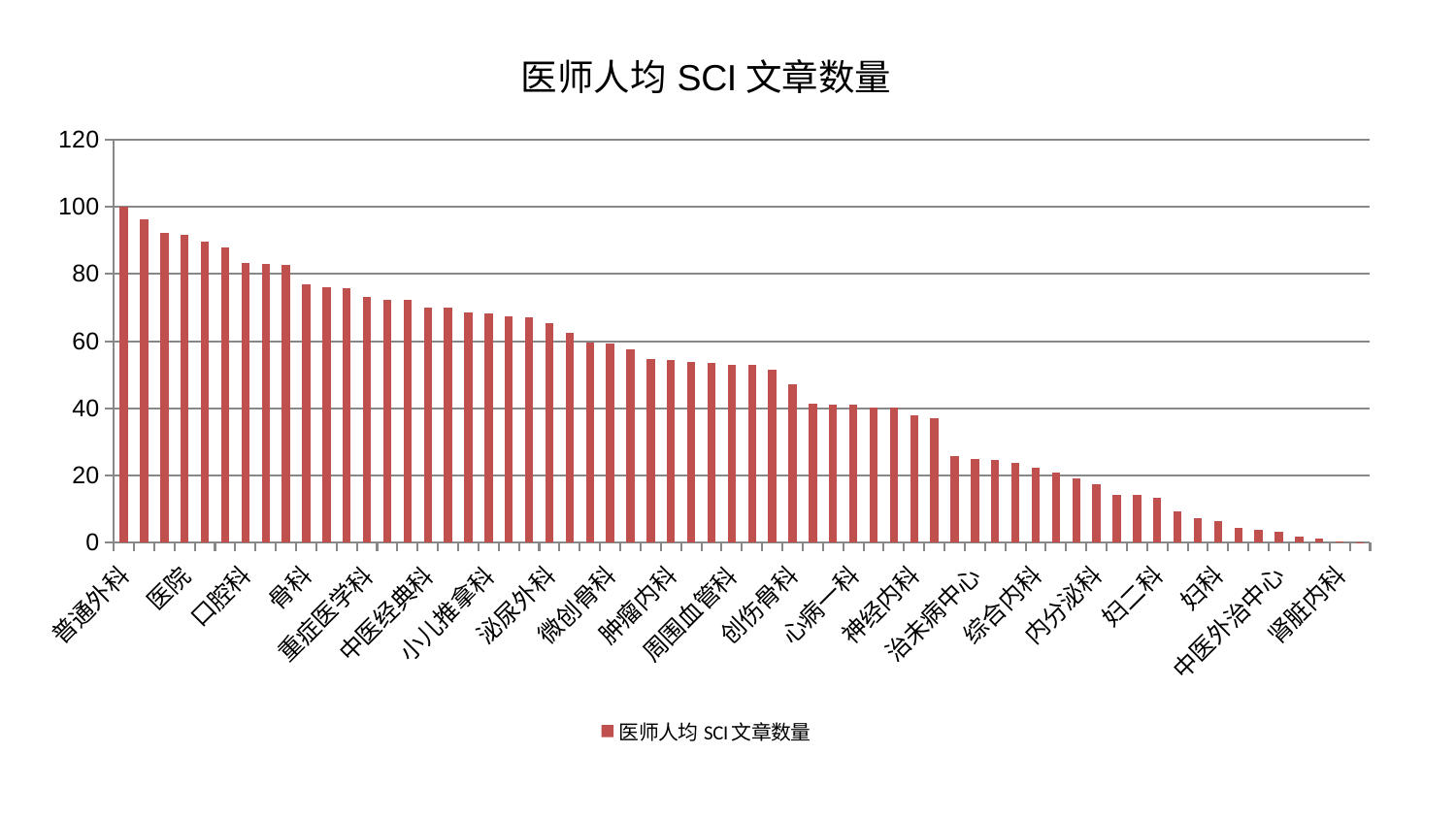

### Chart: 医师人均SCI文章数量

| Category | 医师人均SCI文章数量 |
|---|---|
| 普通外科 | 100.0 |
| 针灸科 | 96.2606283475985 |
| 心病三科 | 92.3588314986765 |
| 医院 | 91.5512167869315 |
| 脑病二科 | 89.72225079761867 |
| 肝胆外科 | 88.03604334478877 |
| 口腔科 | 83.17484239058545 |
| 心病二科 | 83.02113813207501 |
| 推拿科 | 82.58614344045695 |
| 骨科 | 76.81963738428436 |
| 显微骨科 | 76.11879143797992 |
| 身心医学科 | 75.83766566521093 |
| 重症医学科 | 73.21008898893547 |
| 西区重症医学科 | 72.31299358304906 |
| 心病四科 | 72.26553772908709 |
| 中医经典科 | 69.99420385852018 |
| 儿科 | 69.93961130325019 |
| 血液科 | 68.47643675124179 |
| 小儿推拿科 | 68.24866799022213 |
| 耳鼻喉科 | 67.41683062768809 |
| 脑病一科 | 67.05882320603567 |
| 泌尿外科 | 65.49494653455625 |
| 脾胃科消化科合并 | 62.579845787313545 |
| 脾胃病科 | 59.590210445236735 |
| 微创骨科 | 59.42552494836229 |
| 神经外科 | 57.44379766275128 |
| 心血管内科 | 54.69914764216026 |
| 肿瘤内科 | 54.2557197623798 |
| 皮肤科 | 53.72333369481519 |
| 妇科妇二科合并 | 53.49425130277778 |
| 周围血管科 | 53.04800142321344 |
| 肝病科 | 53.00178413198375 |
| 运动损伤骨科 | 51.52683578574988 |
| 创伤骨科 | 47.1114538811283 |
| 男科 | 41.349346359654376 |
| 肛肠科 | 41.222229757137896 |
| 心病一科 | 41.19791247366243 |
| 关节骨科 | 40.22227053619532 |
| 呼吸内科 | 40.080456301174294 |
| 神经内科 | 37.999651153633884 |
| 康复科 | 37.036053936050514 |
| 肾病科 | 25.79783883327531 |
| 治未病中心 | 25.055505720780392 |
| 东区肾病科 | 24.499271110368866 |
| 脑病三科 | 23.86299017537643 |
| 综合内科 | 22.291852629656713 |
| 产科 | 20.95611382442217 |
| 风湿病科 | 19.111945596505375 |
| 内分泌科 | 17.36720494916595 |
| 东区重症医学科 | 14.359790552542083 |
| 小儿骨科 | 14.318379551597715 |
| 妇二科 | 13.44218177911287 |
| 老年医学科 | 9.281412461451 |
| 眼科 | 7.320402253881664 |
| 妇科 | 6.49423848494648 |
| 脊柱骨科 | 4.305364589195437 |
| 消化内科 | 3.945363187253892 |
| 中医外治中心 | 3.257924707578286 |
| 美容皮肤科 | 1.684523862102738 |
| 乳腺甲状腺外科 | 1.1462813641466063 |
| 肾脏内科 | 0.29921812272519777 |
| 胸外科 | 0.1390742516070187 |
45